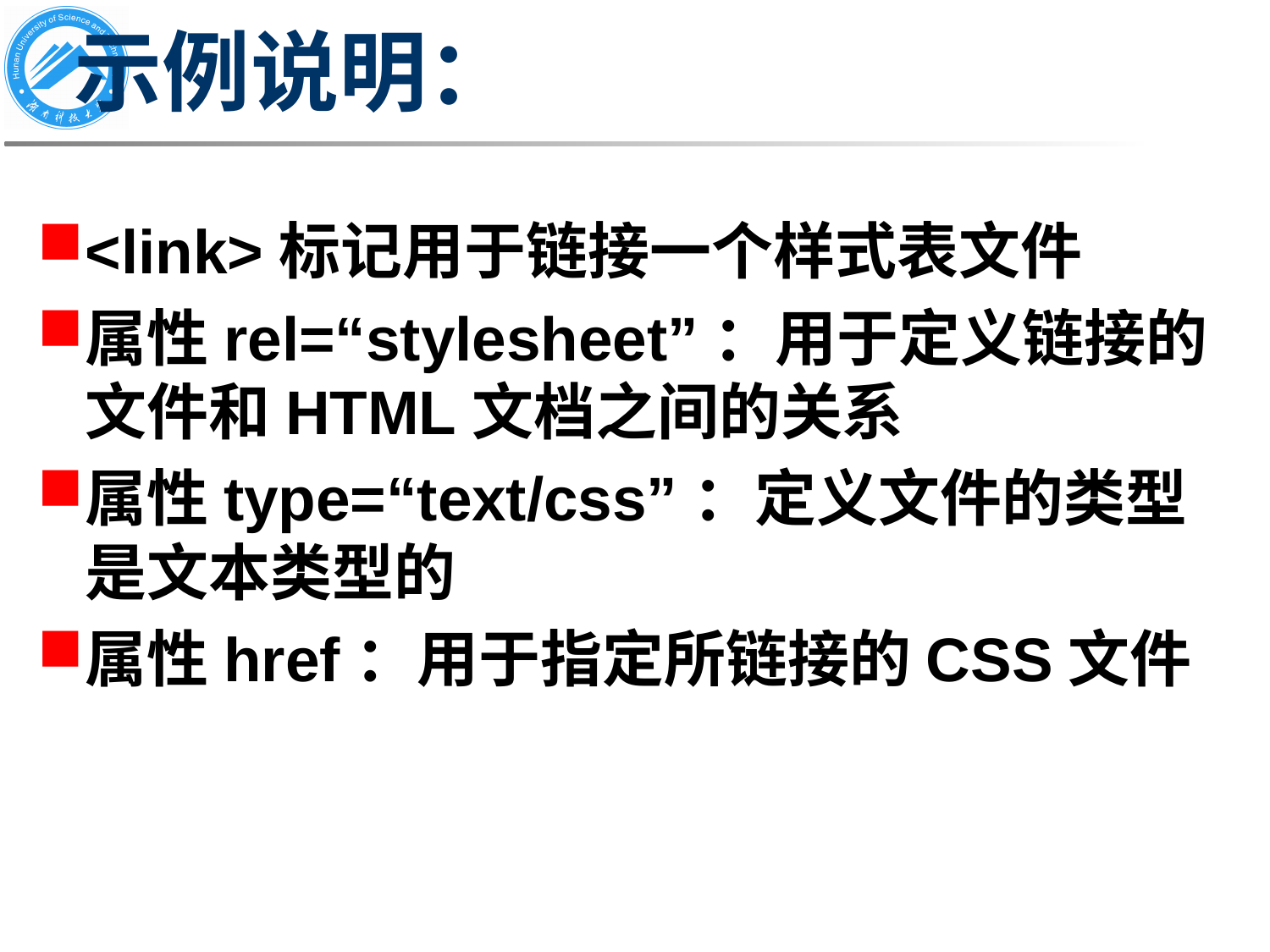

# 示例说明：
<link>标记用于链接一个样式表文件
属性rel=“stylesheet”：用于定义链接的文件和HTML文档之间的关系
属性type=“text/css”：定义文件的类型是文本类型的
属性href：用于指定所链接的CSS文件